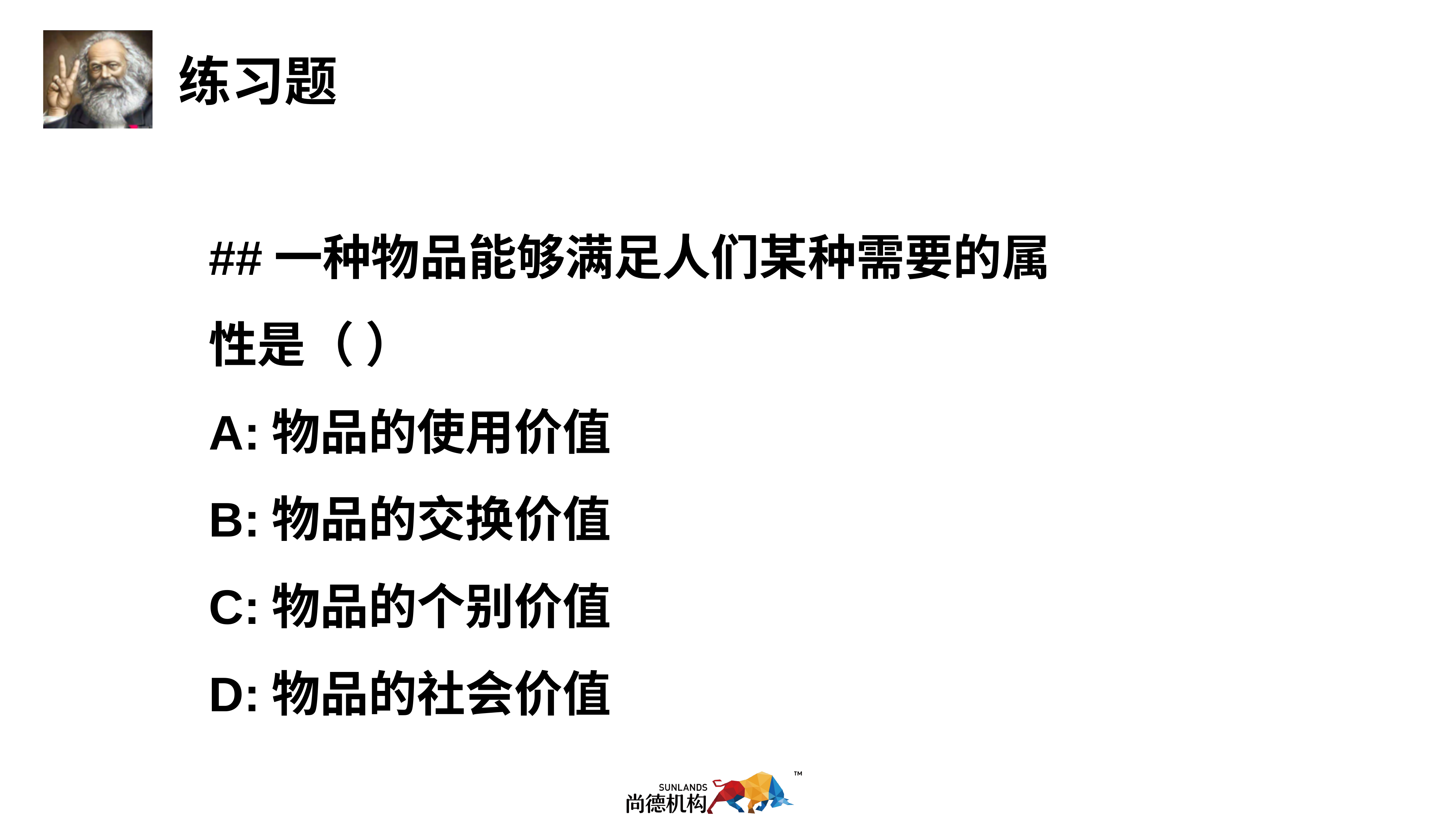

##一种物品能够满足人们某种需要的属性是（ ）
A:物品的使用价值
B:物品的交换价值
C:物品的个别价值
D:物品的社会价值